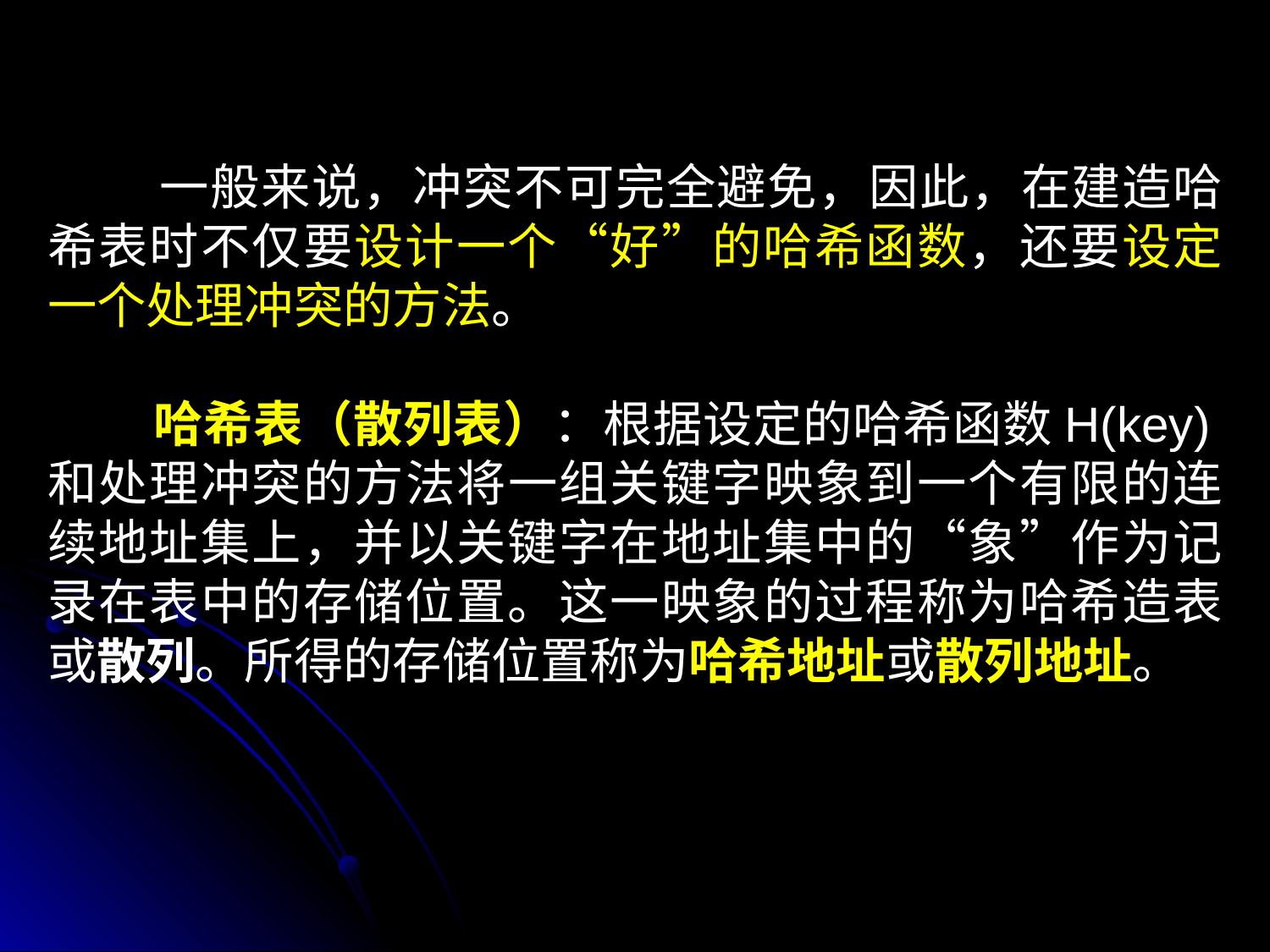

一般来说，冲突不可完全避免，因此，在建造哈希表时不仅要设计一个“好”的哈希函数，还要设定一个处理冲突的方法。

        哈希表（散列表）：根据设定的哈希函数H(key)和处理冲突的方法将一组关键字映象到一个有限的连续地址集上，并以关键字在地址集中的“象”作为记录在表中的存储位置。这一映象的过程称为哈希造表或散列。所得的存储位置称为哈希地址或散列地址。